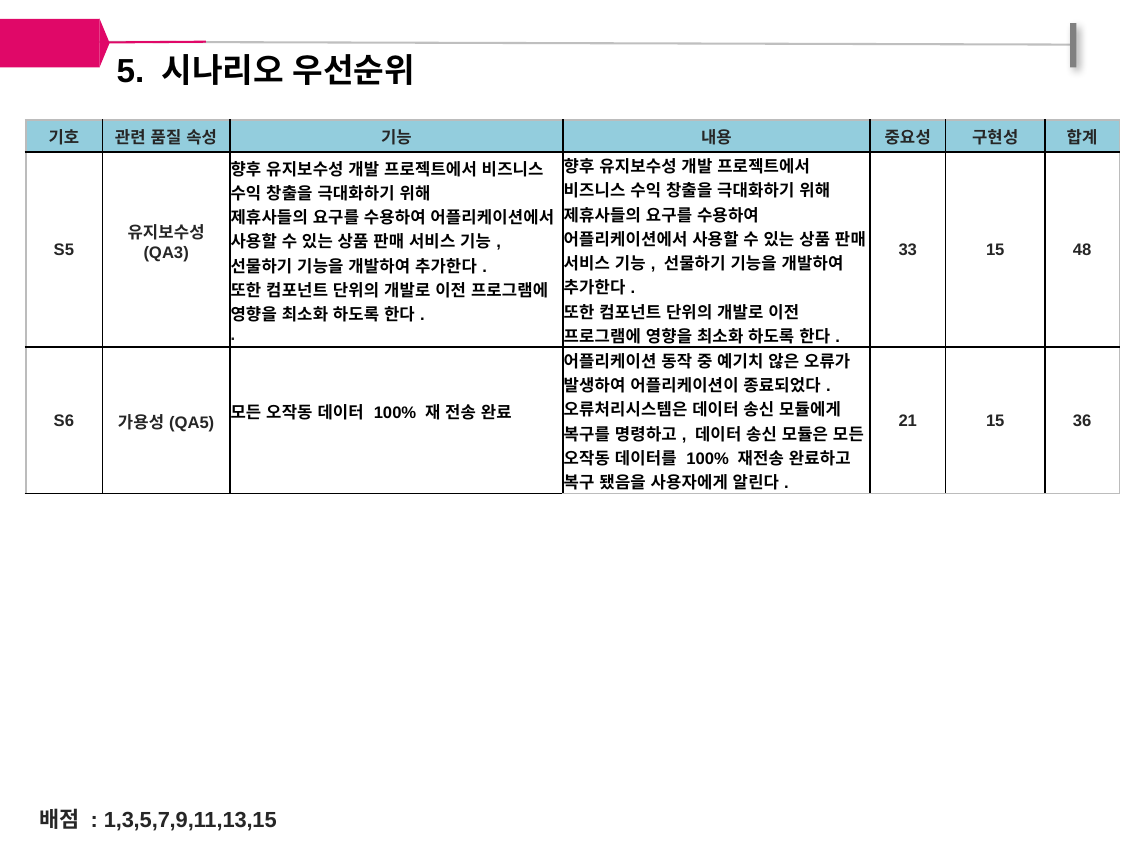

5. 시나리오 우선순위
| 기호 | 관련 품질 속성 | 기능 | 내용 | 중요성 | 구현성 | 합계 |
| --- | --- | --- | --- | --- | --- | --- |
| S5 | 유지보수성 (QA3) | 향후 유지보수성 개발 프로젝트에서 비즈니스 수익 창출을 극대화하기 위해 제휴사들의 요구를 수용하여 어플리케이션에서 사용할 수 있는 상품 판매 서비스 기능, 선물하기 기능을 개발하여 추가한다. 또한 컴포넌트 단위의 개발로 이전 프로그램에 영향을 최소화 하도록 한다. . | 향후 유지보수성 개발 프로젝트에서 비즈니스 수익 창출을 극대화하기 위해 제휴사들의 요구를 수용하여 어플리케이션에서 사용할 수 있는 상품 판매 서비스 기능, 선물하기 기능을 개발하여 추가한다. 또한 컴포넌트 단위의 개발로 이전 프로그램에 영향을 최소화 하도록 한다. | 33 | 15 | 48 |
| S6 | 가용성(QA5) | 모든 오작동 데이터 100% 재 전송 완료 | 어플리케이션 동작 중 예기치 않은 오류가 발생하여 어플리케이션이 종료되었다. 오류처리시스템은 데이터 송신 모듈에게 복구를 명령하고, 데이터 송신 모듈은 모든 오작동 데이터를 100% 재전송 완료하고 복구 됐음을 사용자에게 알린다. | 21 | 15 | 36 |
배점 : 1,3,5,7,9,11,13,15